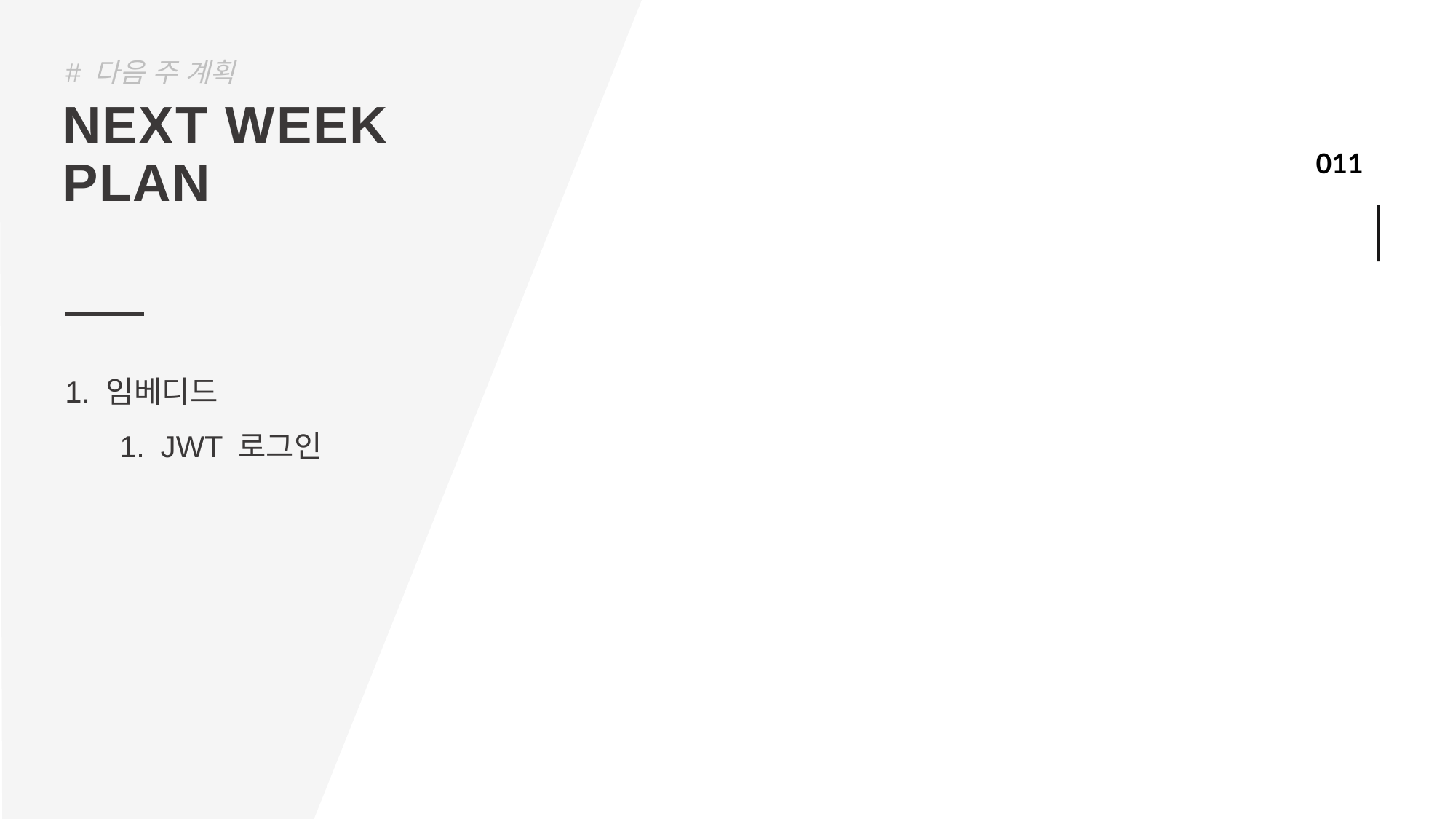

# 다음 주 계획
NEXT WEEK
PLAN
임베디드
JWT 로그인